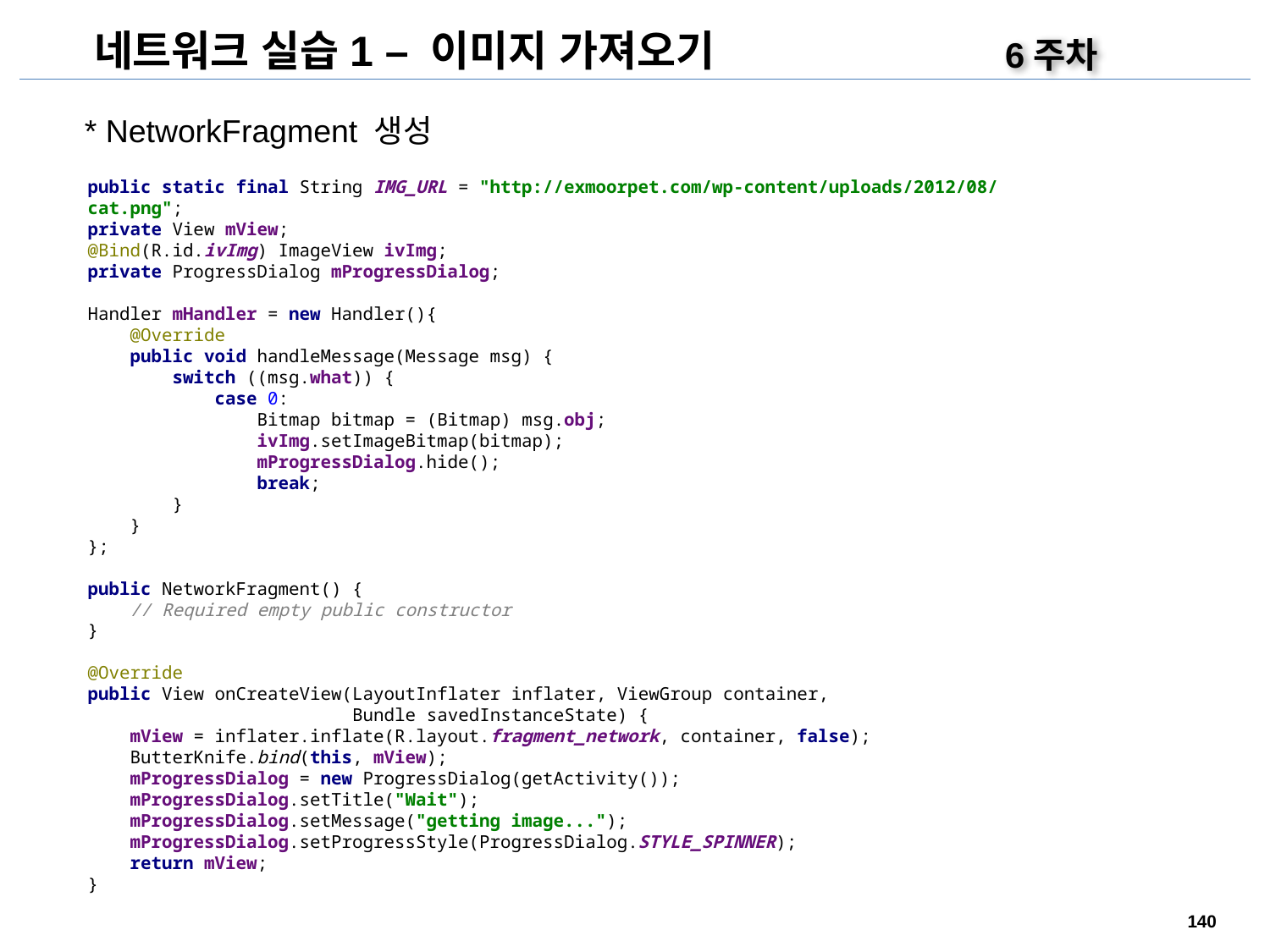

네트워크 실습1 – 이미지 가져오기
6주차
* NetworkFragment 생성
public static final String IMG_URL = "http://exmoorpet.com/wp-content/uploads/2012/08/cat.png";
private View mView;
@Bind(R.id.ivImg) ImageView ivImg;
private ProgressDialog mProgressDialog;
Handler mHandler = new Handler(){
    @Override
    public void handleMessage(Message msg) {
        switch ((msg.what)) {
            case 0:
                Bitmap bitmap = (Bitmap) msg.obj;
                ivImg.setImageBitmap(bitmap);
                mProgressDialog.hide();
                break;
        }
    }
};
public NetworkFragment() {
    // Required empty public constructor
}
@Override
public View onCreateView(LayoutInflater inflater, ViewGroup container,
                         Bundle savedInstanceState) {
    mView = inflater.inflate(R.layout.fragment_network, container, false);
    ButterKnife.bind(this, mView);
    mProgressDialog = new ProgressDialog(getActivity());
    mProgressDialog.setTitle("Wait");
    mProgressDialog.setMessage("getting image...");
    mProgressDialog.setProgressStyle(ProgressDialog.STYLE_SPINNER);
    return mView;
}